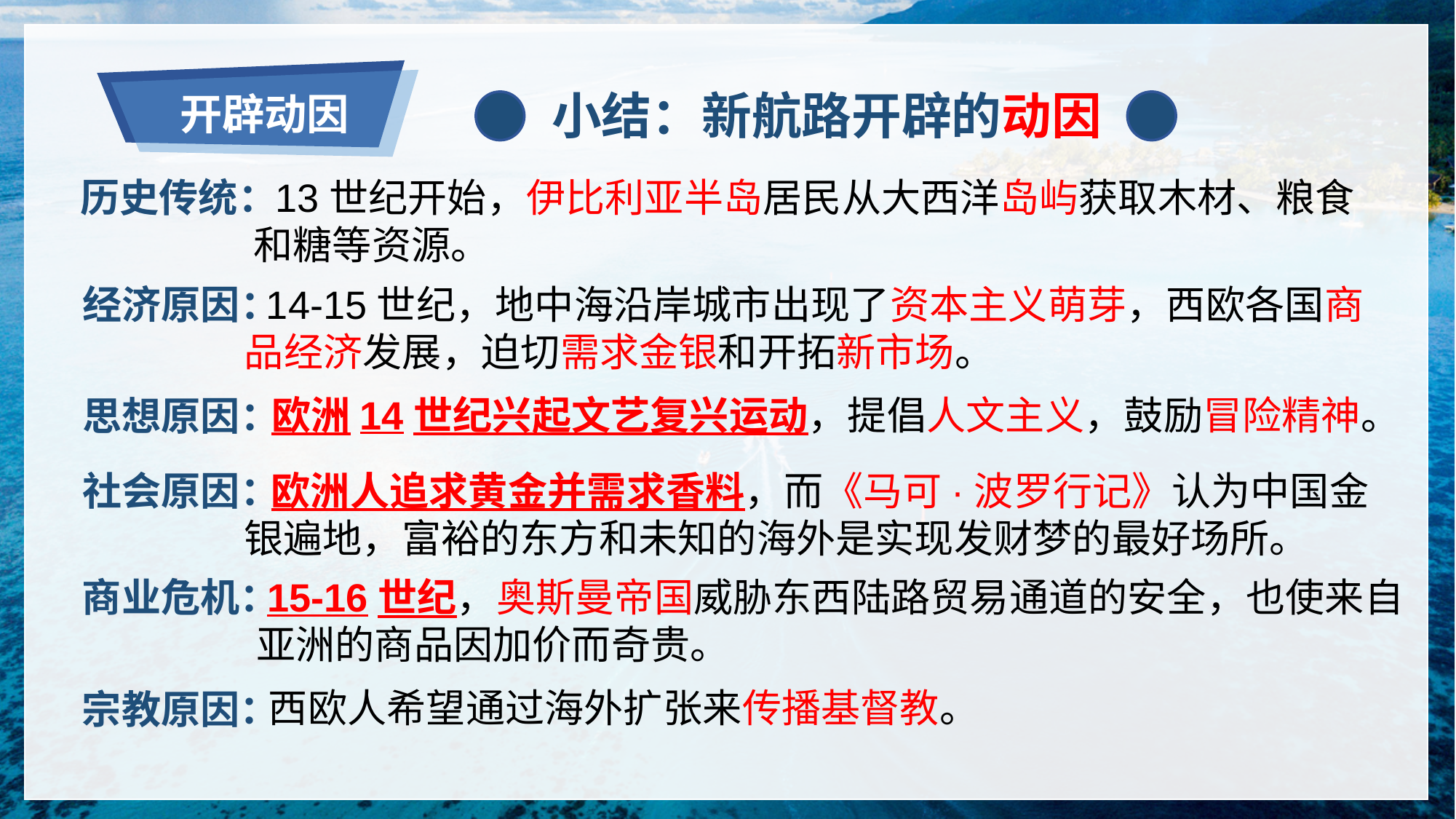

开辟动因
小结：新航路开辟的动因

历史传统：
  13世纪开始，伊比利亚半岛居民从大西洋岛屿获取木材、粮食和糖等资源。
经济原因：
  14-15世纪，地中海沿岸城市出现了资本主义萌芽，西欧各国商品经济发展，迫切需求金银和开拓新市场。
  欧洲14世纪兴起文艺复兴运动，提倡人文主义，鼓励冒险精神。
思想原因：
  欧洲人追求黄金并需求香料，而《马可·波罗行记》认为中国金银遍地，富裕的东方和未知的海外是实现发财梦的最好场所。
社会原因：
商业危机：
 15-16世纪，奥斯曼帝国威胁东西陆路贸易通道的安全，也使来自亚洲的商品因加价而奇贵。
西欧人希望通过海外扩张来传播基督教。
宗教原因：